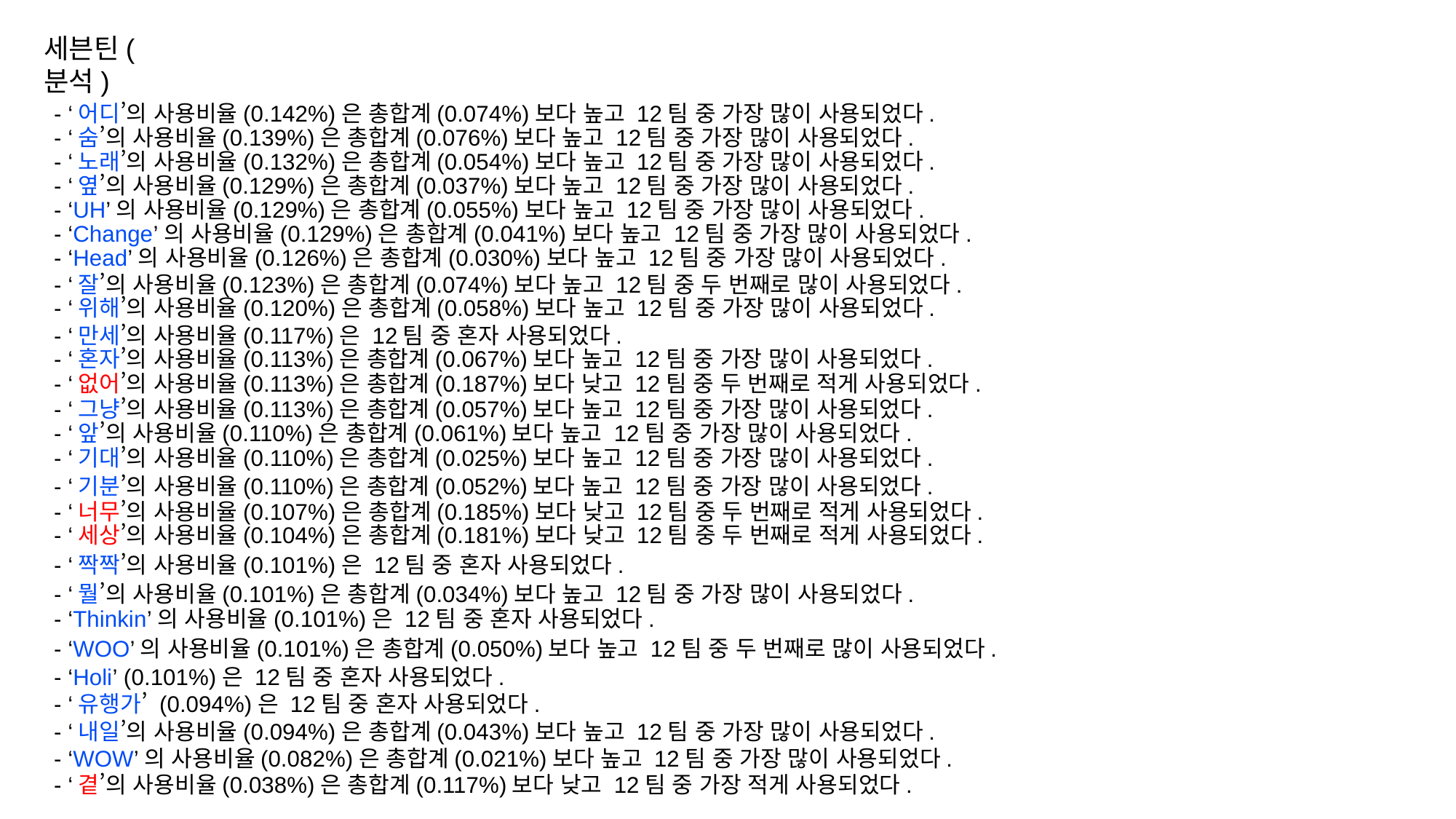

세븐틴(분석)
- ‘어디’의 사용비율(0.142%)은 총합계(0.074%)보다 높고 12팀 중 가장 많이 사용되었다.
- ‘숨’의 사용비율(0.139%)은 총합계(0.076%)보다 높고 12팀 중 가장 많이 사용되었다.
- ‘노래’의 사용비율(0.132%)은 총합계(0.054%)보다 높고 12팀 중 가장 많이 사용되었다.
- ‘옆’의 사용비율(0.129%)은 총합계(0.037%)보다 높고 12팀 중 가장 많이 사용되었다.
- ‘UH’의 사용비율(0.129%)은 총합계(0.055%)보다 높고 12팀 중 가장 많이 사용되었다.
- ‘Change’의 사용비율(0.129%)은 총합계(0.041%)보다 높고 12팀 중 가장 많이 사용되었다.
- ‘Head’의 사용비율(0.126%)은 총합계(0.030%)보다 높고 12팀 중 가장 많이 사용되었다.
- ‘잘’의 사용비율(0.123%)은 총합계(0.074%)보다 높고 12팀 중 두 번째로 많이 사용되었다.
- ‘위해’의 사용비율(0.120%)은 총합계(0.058%)보다 높고 12팀 중 가장 많이 사용되었다.
- ‘만세’의 사용비율(0.117%)은 12팀 중 혼자 사용되었다.
- ‘혼자’의 사용비율(0.113%)은 총합계(0.067%)보다 높고 12팀 중 가장 많이 사용되었다.
- ‘없어’의 사용비율(0.113%)은 총합계(0.187%)보다 낮고 12팀 중 두 번째로 적게 사용되었다.
- ‘그냥’의 사용비율(0.113%)은 총합계(0.057%)보다 높고 12팀 중 가장 많이 사용되었다.
- ‘앞’의 사용비율(0.110%)은 총합계(0.061%)보다 높고 12팀 중 가장 많이 사용되었다.
- ‘기대’의 사용비율(0.110%)은 총합계(0.025%)보다 높고 12팀 중 가장 많이 사용되었다.
- ‘기분’의 사용비율(0.110%)은 총합계(0.052%)보다 높고 12팀 중 가장 많이 사용되었다.
- ‘너무’의 사용비율(0.107%)은 총합계(0.185%)보다 낮고 12팀 중 두 번째로 적게 사용되었다.
- ‘세상’의 사용비율(0.104%)은 총합계(0.181%)보다 낮고 12팀 중 두 번째로 적게 사용되었다.
- ‘짝짝’의 사용비율(0.101%)은 12팀 중 혼자 사용되었다.
- ‘뭘’의 사용비율(0.101%)은 총합계(0.034%)보다 높고 12팀 중 가장 많이 사용되었다.
- ‘Thinkin’의 사용비율(0.101%)은 12팀 중 혼자 사용되었다.
- ‘WOO’의 사용비율(0.101%)은 총합계(0.050%)보다 높고 12팀 중 두 번째로 많이 사용되었다.
- ‘Holi’ (0.101%)은 12팀 중 혼자 사용되었다.
- ‘유행가’ (0.094%)은 12팀 중 혼자 사용되었다.
- ‘내일’의 사용비율(0.094%)은 총합계(0.043%)보다 높고 12팀 중 가장 많이 사용되었다.
- ‘WOW’의 사용비율(0.082%)은 총합계(0.021%)보다 높고 12팀 중 가장 많이 사용되었다.
- ‘곁’의 사용비율(0.038%)은 총합계(0.117%)보다 낮고 12팀 중 가장 적게 사용되었다.